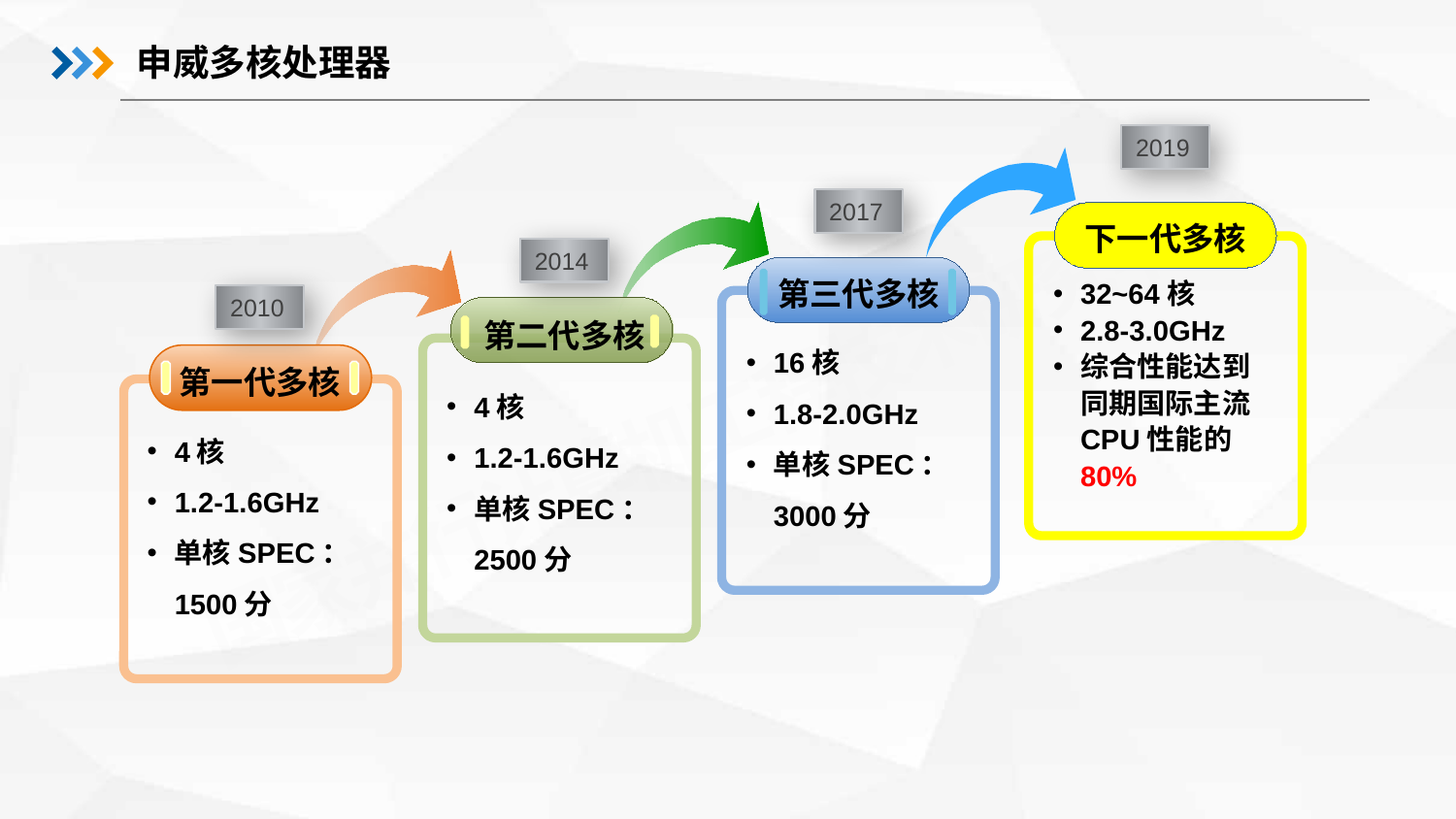

申威多核处理器
2019

第三代多核

第二代多核

16核
1.8-2.0GHz
单核SPEC：3000分

第一代多核

4核
1.2-1.6GHz
单核SPEC：2500分

4核
1.2-1.6GHz
单核SPEC：1500分

下一代多核

32~64核
2.8-3.0GHz
综合性能达到同期国际主流CPU性能的80%
2017
2014
2010